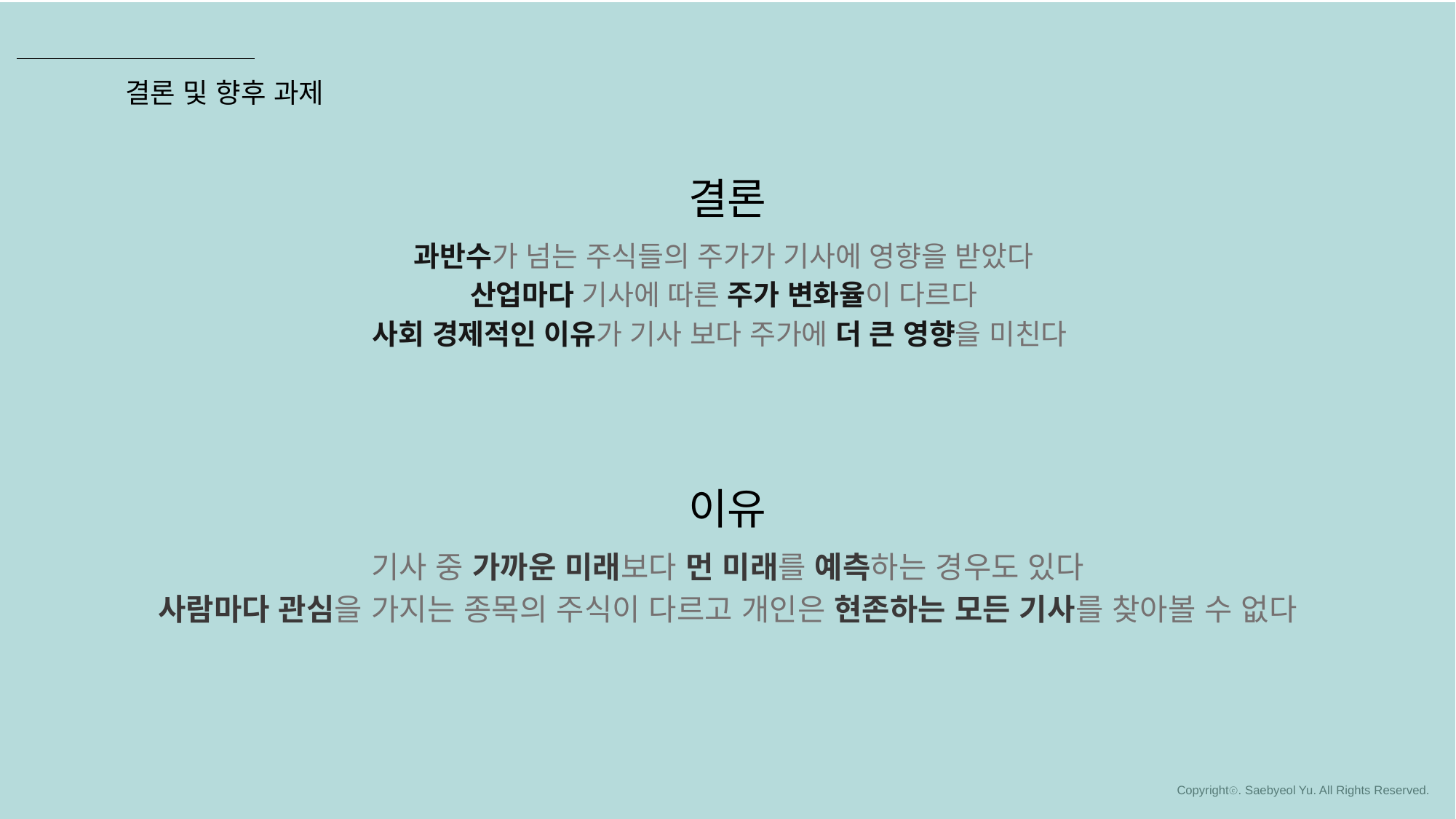

결론 및 향후 과제
결론
과반수가 넘는 주식들의 주가가 기사에 영향을 받았다
산업마다 기사에 따른 주가 변화율이 다르다
사회 경제적인 이유가 기사 보다 주가에 더 큰 영향을 미친다
이유
기사 중 가까운 미래보다 먼 미래를 예측하는 경우도 있다
사람마다 관심을 가지는 종목의 주식이 다르고 개인은 현존하는 모든 기사를 찾아볼 수 없다